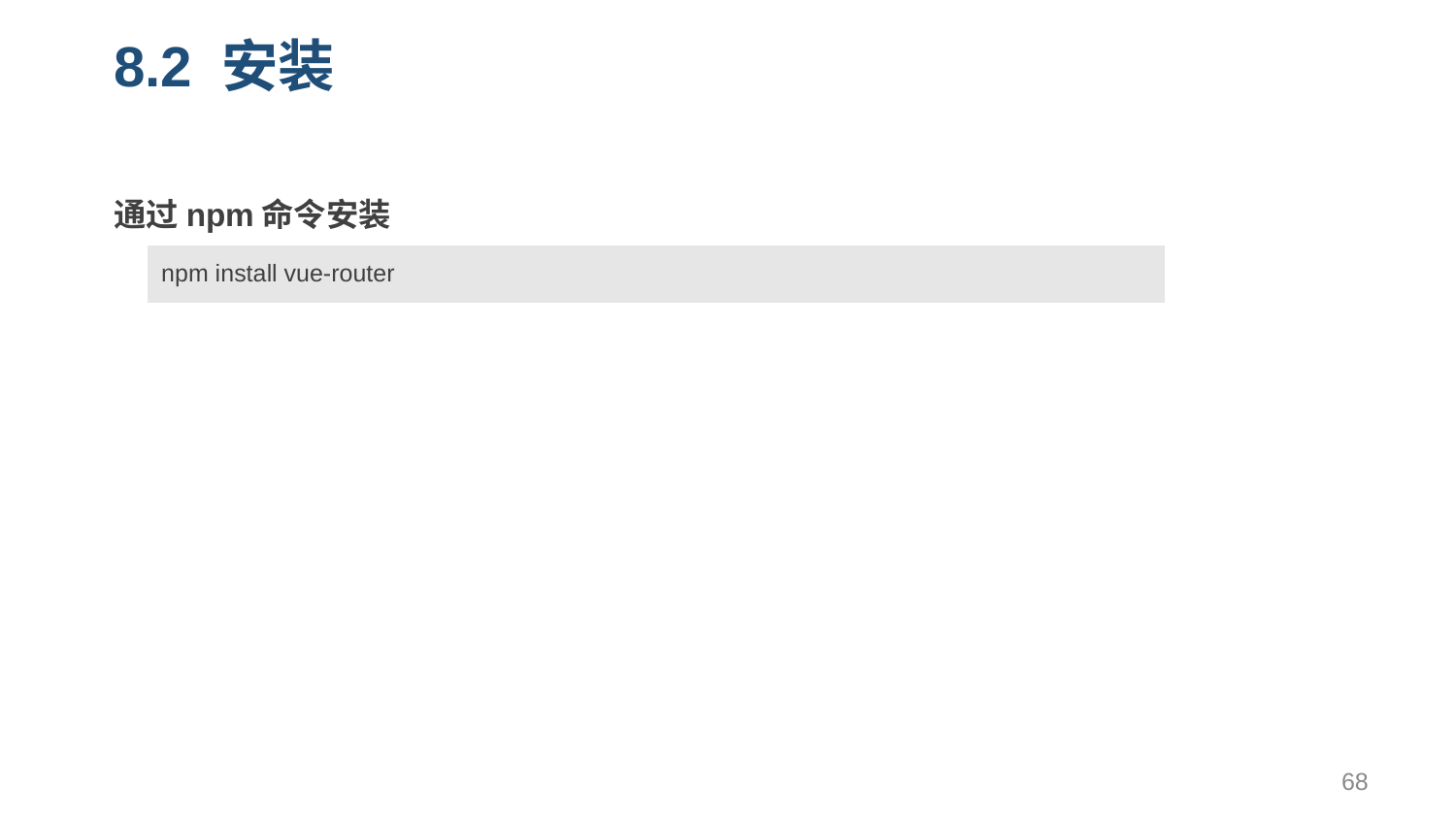

# 8.2 安装
通过npm命令安装
| npm install vue-router |
| --- |
68